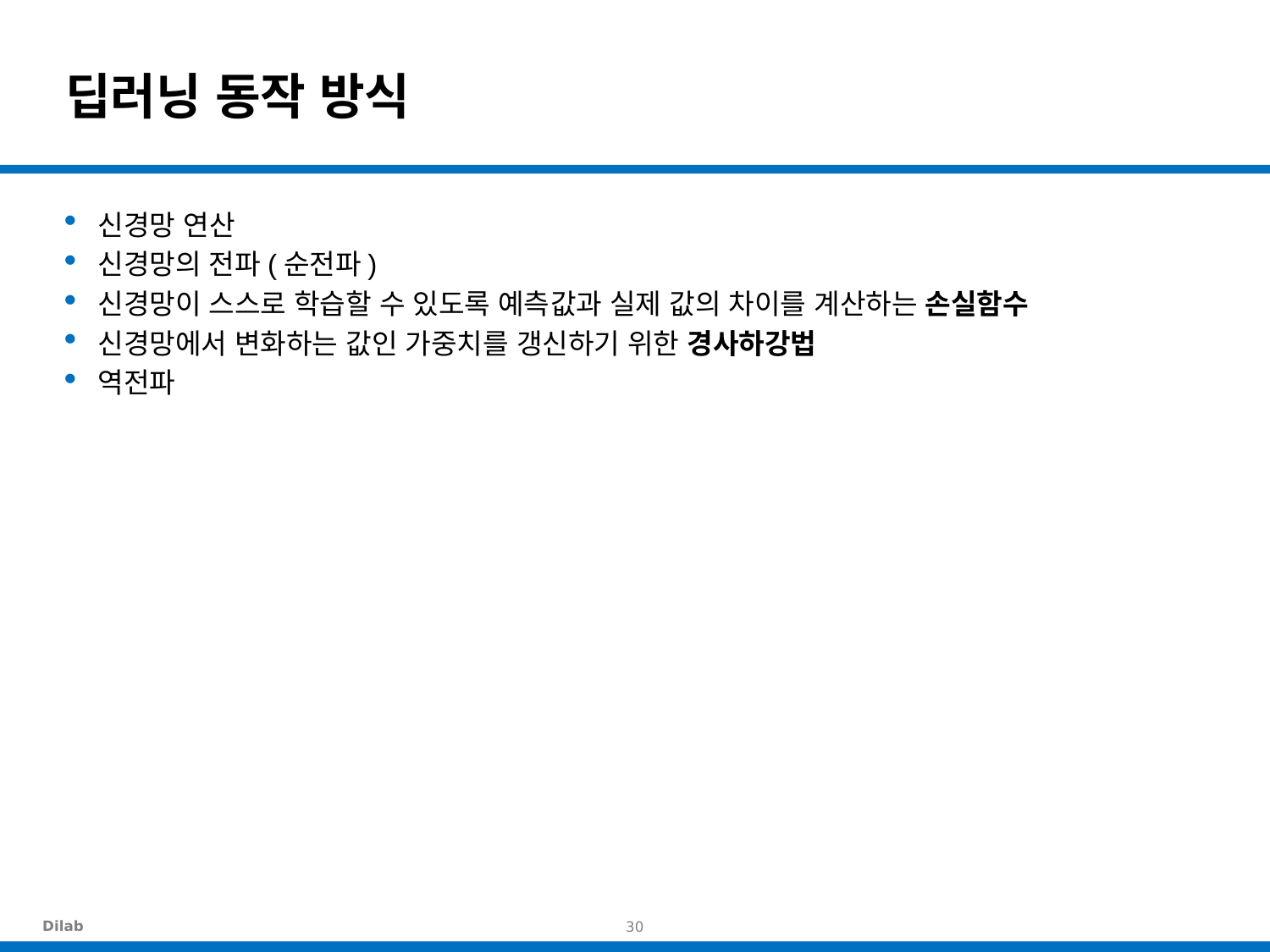

# 딥러닝 동작 방식
신경망 연산
신경망의 전파(순전파)
신경망이 스스로 학습할 수 있도록 예측값과 실제 값의 차이를 계산하는 손실함수
신경망에서 변화하는 값인 가중치를 갱신하기 위한 경사하강법
역전파